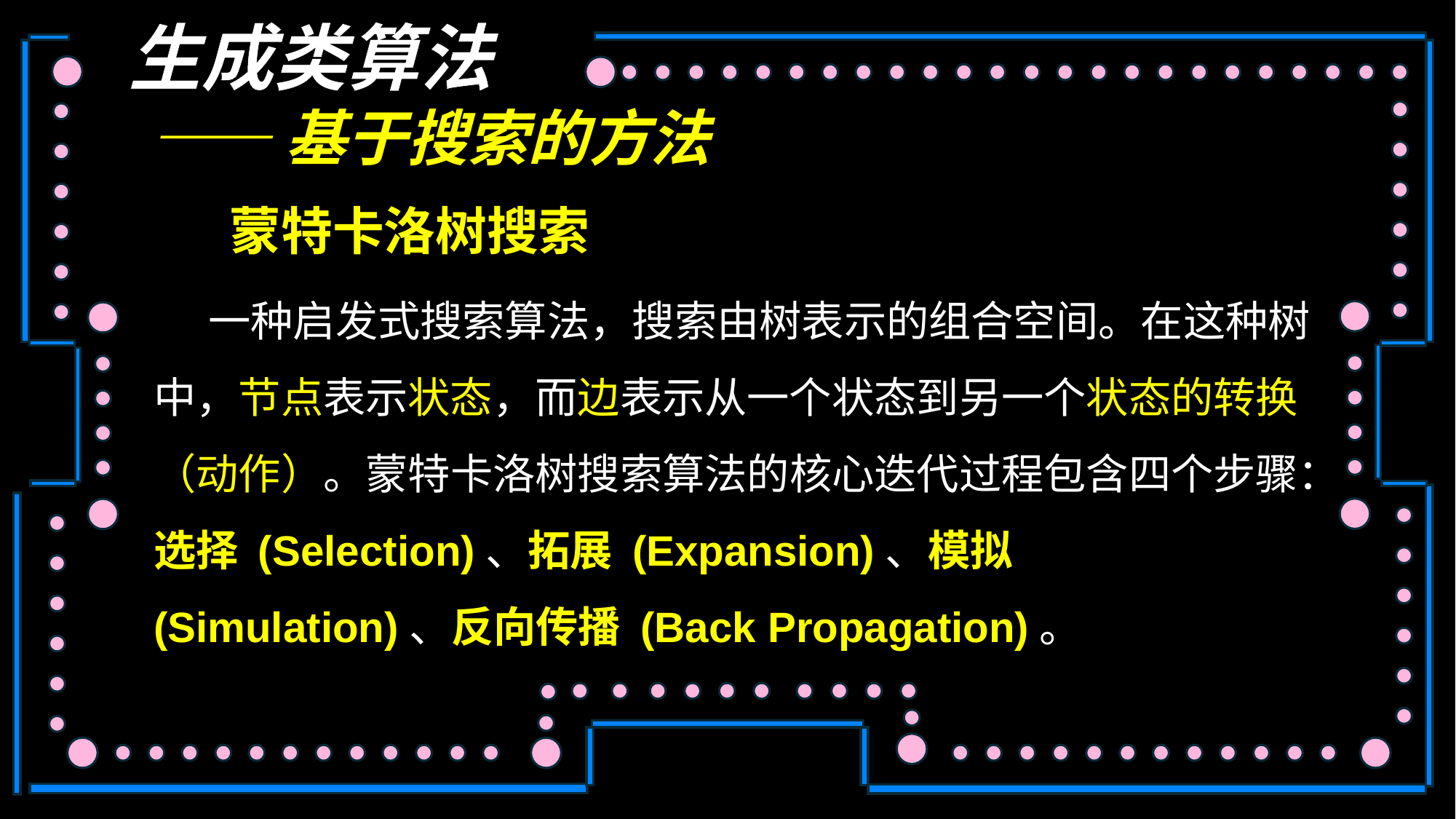

生成类算法

——基于搜索的方法

蒙特卡洛树搜索
一种启发式搜索算法，搜索由树表示的组合空间。在这种树中，节点表示状态，而边表示从一个状态到另一个状态的转换（动作）。蒙特卡洛树搜索算法的核心迭代过程包含四个步骤：选择 (Selection)、拓展 (Expansion)、模拟 (Simulation)、反向传播 (Back Propagation)。